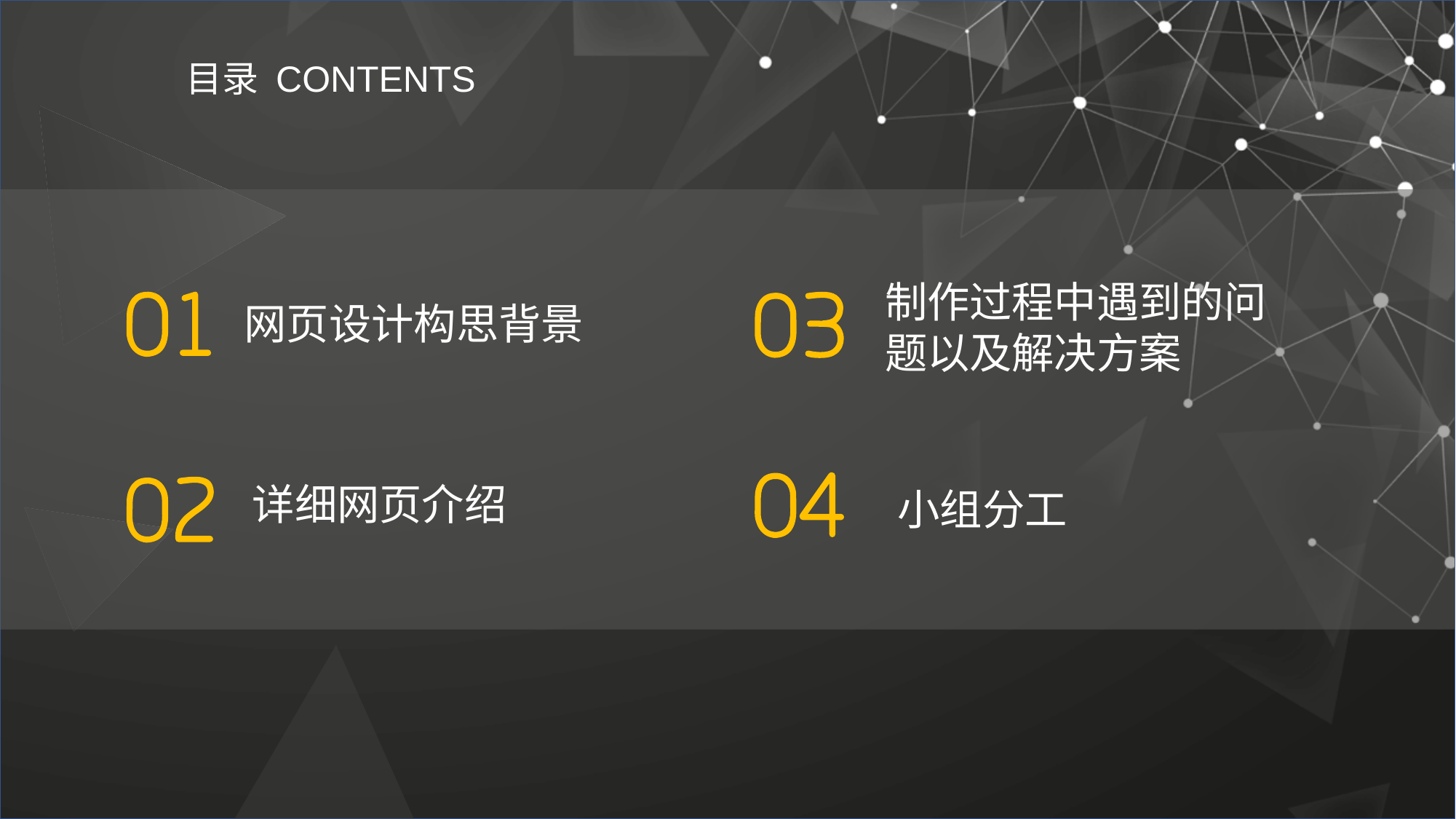

# 目录 CONTENTS

制作过程中遇到的问题以及解决方案

网页设计构思背景
详细网页介绍

小组分工

3